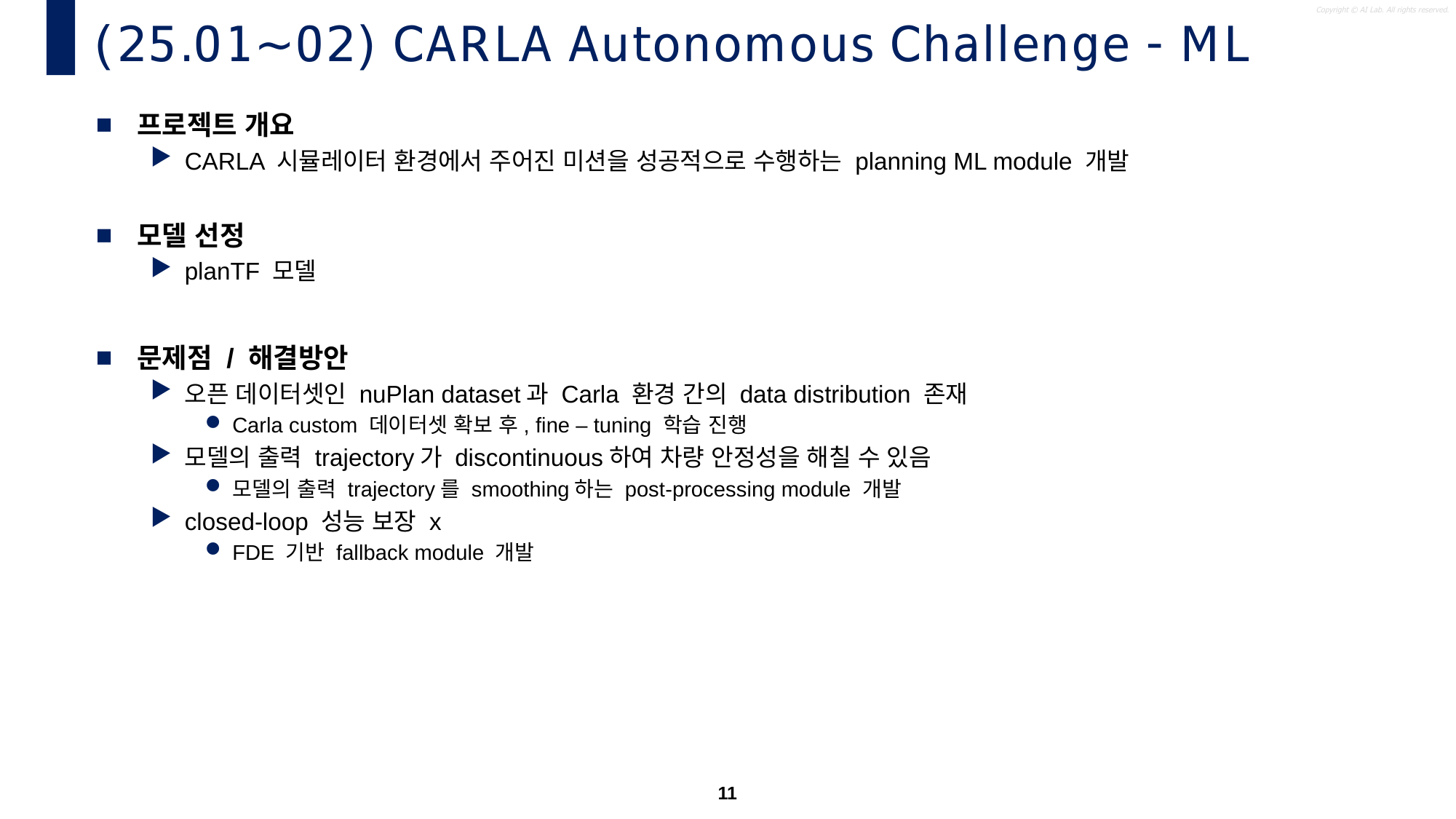

# (25.01~02) CARLA Autonomous Challenge - ML
프로젝트 개요
CARLA 시뮬레이터 환경에서 주어진 미션을 성공적으로 수행하는 planning ML module 개발

모델 선정
planTF 모델

문제점 / 해결방안
오픈 데이터셋인 nuPlan dataset과 Carla 환경 간의 data distribution 존재
Carla custom 데이터셋 확보 후, fine – tuning 학습 진행
모델의 출력 trajectory가 discontinuous하여 차량 안정성을 해칠 수 있음
모델의 출력 trajectory를 smoothing하는 post-processing module 개발
closed-loop 성능 보장 x
FDE 기반 fallback module 개발